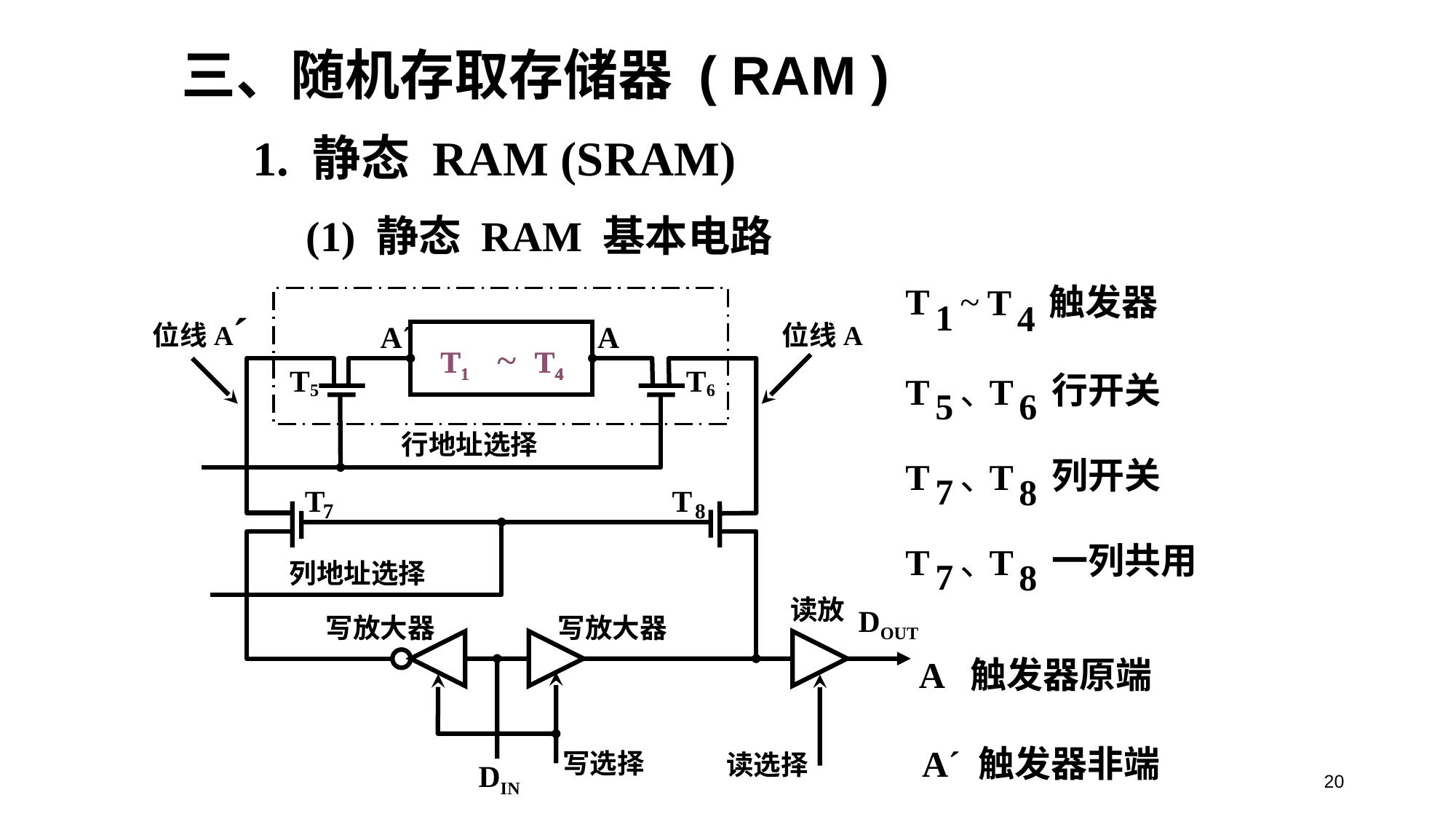

三、随机存取存储器 ( RAM )
 1. 静态 RAM (SRAM)
 (1) 静态 RAM 基本电路
T
1
~
T
4
触发器

´
位线A
A´
A
位线A

T1   ~  T4

T5
T6

行地址选择
T
T
7
8

列地址选择
读放
DOUT
写放大器
写放大器

写选择
读选择
DIN
T1   ~  T4
行开关
T
5
T
6
、
列开关
T
7
T
8
、
一列共用
T
7
T
8
、
A  触发器原端
A´ 触发器非端
20